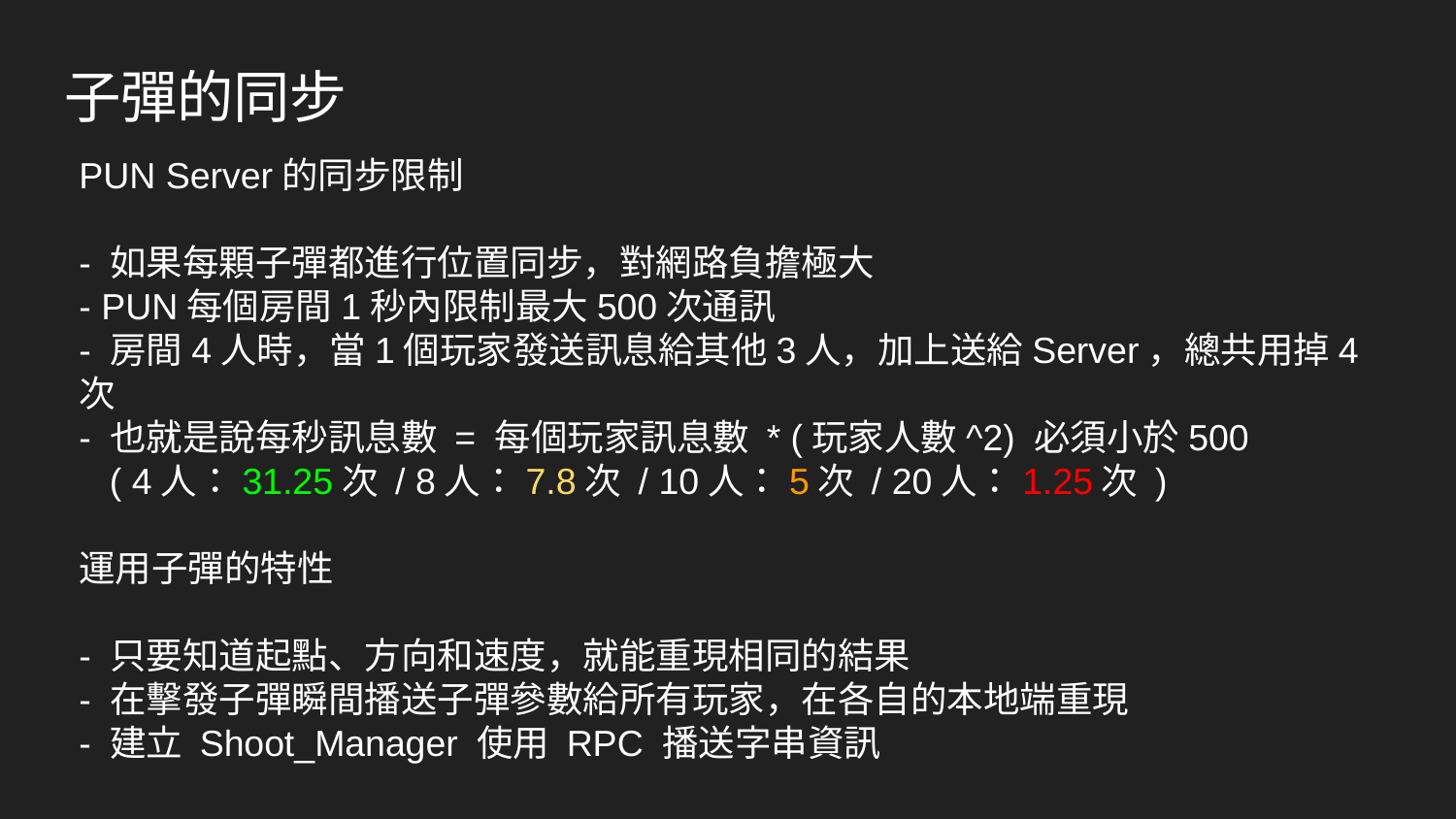

# 子彈的同步
PUN Server的同步限制

- 如果每顆子彈都進行位置同步，對網路負擔極大
- PUN每個房間1秒內限制最大500次通訊
- 房間4人時，當1個玩家發送訊息給其他3人，加上送給Server，總共用掉4次
- 也就是說每秒訊息數 = 每個玩家訊息數 * (玩家人數^2) 必須小於500
   ( 4人：31.25次 / 8人：7.8次 / 10人：5次 / 20人：1.25次 )

運用子彈的特性

- 只要知道起點、方向和速度，就能重現相同的結果
- 在擊發子彈瞬間播送子彈參數給所有玩家，在各自的本地端重現
- 建立 Shoot_Manager 使用 RPC 播送字串資訊